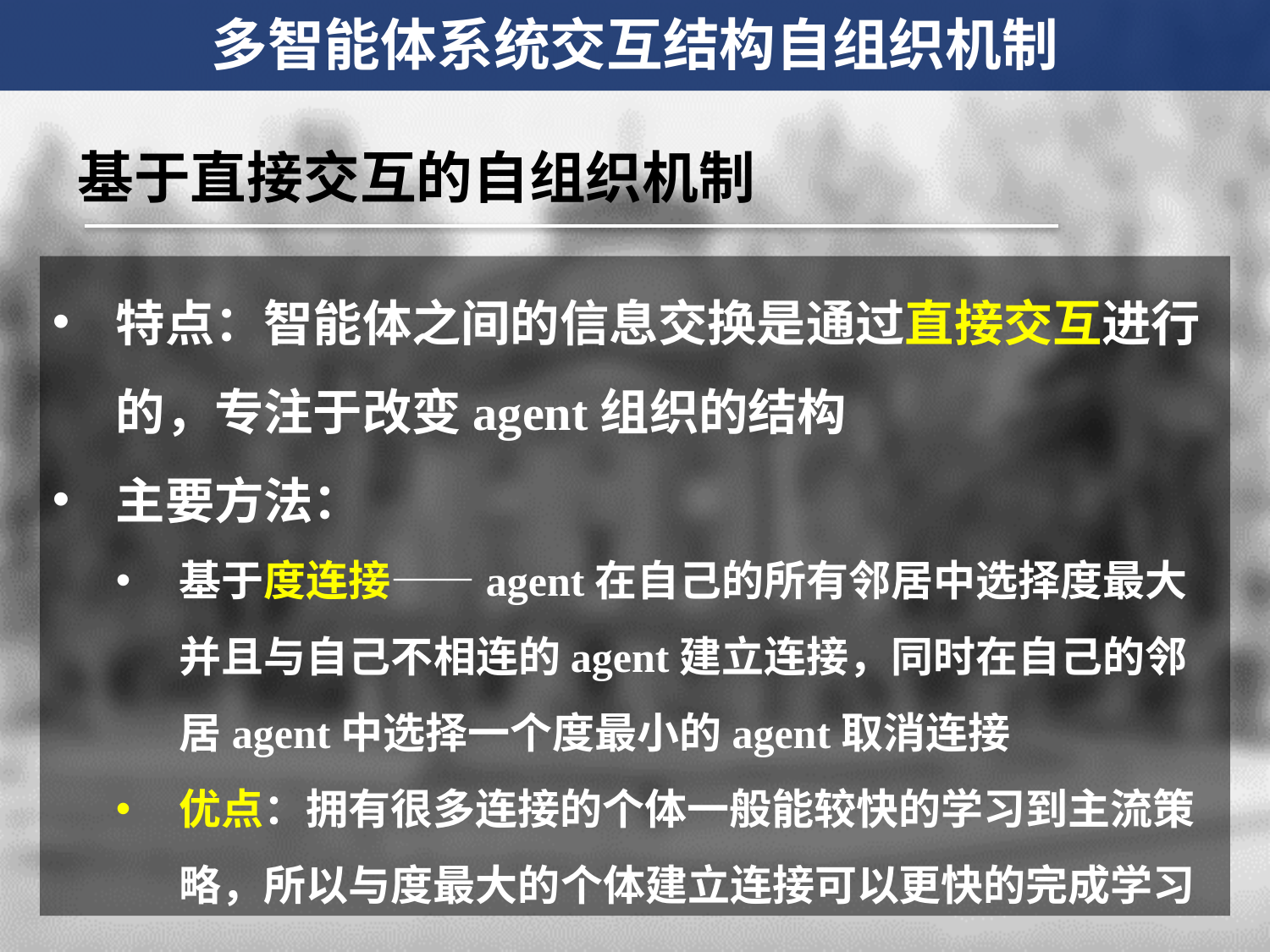

多智能体系统交互结构自组织机制
基于直接交互的自组织机制
特点：智能体之间的信息交换是通过直接交互进行的，专注于改变agent组织的结构
主要方法：
基于度连接——agent在自己的所有邻居中选择度最大并且与自己不相连的agent建立连接，同时在自己的邻居agent中选择一个度最小的agent取消连接
优点：拥有很多连接的个体一般能较快的学习到主流策略，所以与度最大的个体建立连接可以更快的完成学习